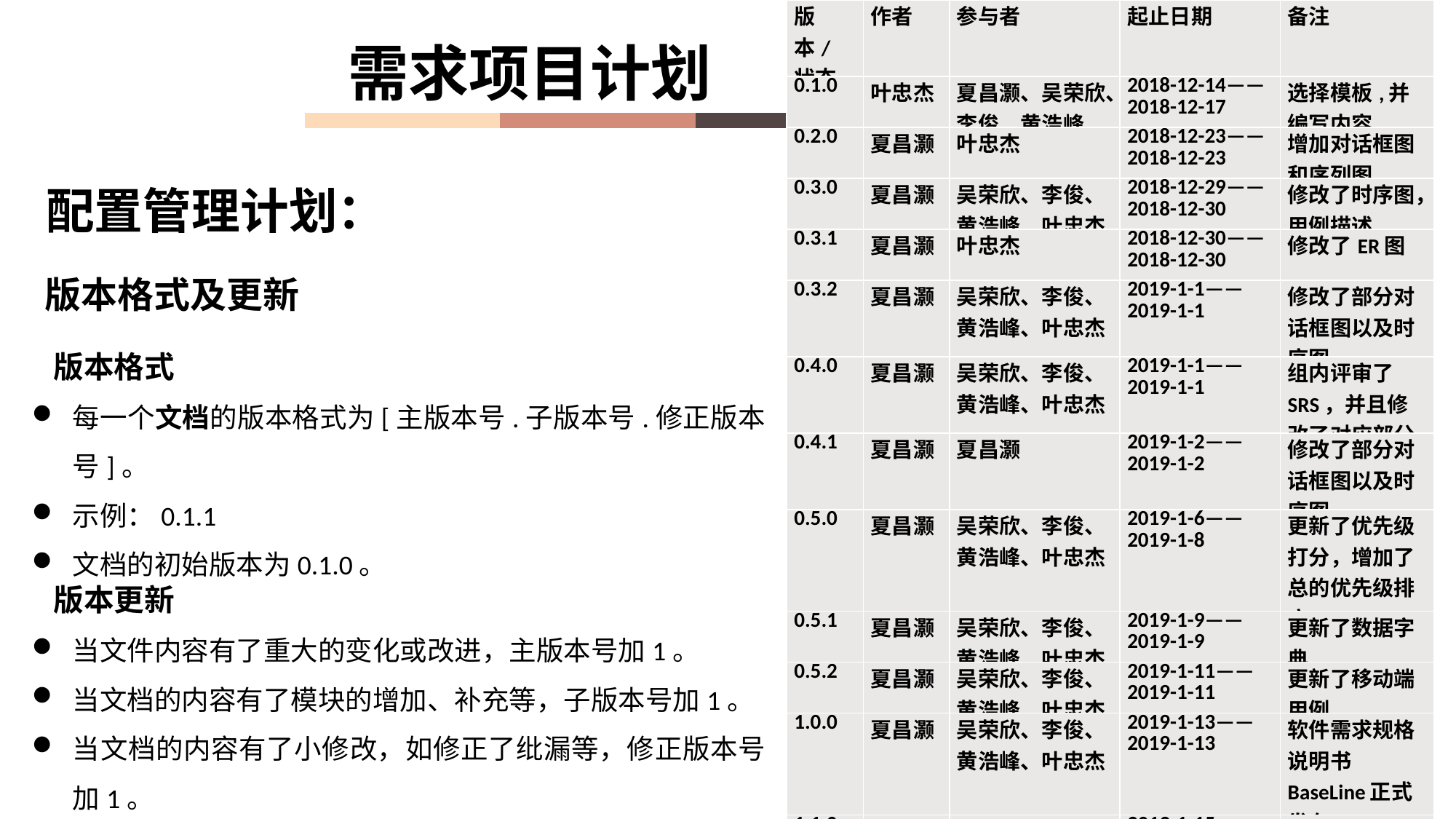

| 版本/状态 | 作者 | 参与者 | 起止日期 | 备注 |
| --- | --- | --- | --- | --- |
| 0.1.0 | 叶忠杰 | 夏昌灏、吴荣欣、李俊、黄浩峰 | 2018-12-14—— 2018-12-17 | 选择模板,并编写内容 |
| 0.2.0 | 夏昌灏 | 叶忠杰 | 2018-12-23—— 2018-12-23 | 增加对话框图和序列图 |
| 0.3.0 | 夏昌灏 | 吴荣欣、李俊、黄浩峰、叶忠杰 | 2018-12-29—— 2018-12-30 | 修改了时序图，用例描述 |
| 0.3.1 | 夏昌灏 | 叶忠杰 | 2018-12-30—— 2018-12-30 | 修改了ER图 |
| 0.3.2 | 夏昌灏 | 吴荣欣、李俊、黄浩峰、叶忠杰 | 2019-1-1—— 2019-1-1 | 修改了部分对话框图以及时序图 |
| 0.4.0 | 夏昌灏 | 吴荣欣、李俊、黄浩峰、叶忠杰 | 2019-1-1—— 2019-1-1 | 组内评审了SRS，并且修改了对应部分 |
| 0.4.1 | 夏昌灏 | 夏昌灏 | 2019-1-2—— 2019-1-2 | 修改了部分对话框图以及时序图 |
| 0.5.0 | 夏昌灏 | 吴荣欣、李俊、黄浩峰、叶忠杰 | 2019-1-6—— 2019-1-8 | 更新了优先级打分，增加了总的优先级排序 |
| 0.5.1 | 夏昌灏 | 吴荣欣、李俊、黄浩峰、叶忠杰 | 2019-1-9—— 2019-1-9 | 更新了数据字典 |
| 0.5.2 | 夏昌灏 | 吴荣欣、李俊、黄浩峰、叶忠杰 | 2019-1-11—— 2019-1-11 | 更新了移动端用例 |
| 1.0.0 | 夏昌灏 | 吴荣欣、李俊、黄浩峰、叶忠杰 | 2019-1-13—— 2019-1-13 | 软件需求规格说明书BaseLine正式发布 |
| 1.1.0 | 叶忠杰 | 吴荣欣、李俊、黄浩峰、叶忠杰 | 2019-1-15—— 2019-1-15 | 修改各类图例，修改用例描述，重新排版 |
需求项目计划
配置管理计划：
版本格式及更新
版本格式
每一个文档的版本格式为[主版本号.子版本号.修正版本号]。
示例：0.1.1
文档的初始版本为0.1.0。
版本更新
当文件内容有了重大的变化或改进，主版本号加1。
当文档的内容有了模块的增加、补充等，子版本号加1。
当文档的内容有了小修改，如修正了纰漏等，修正版本号加1。